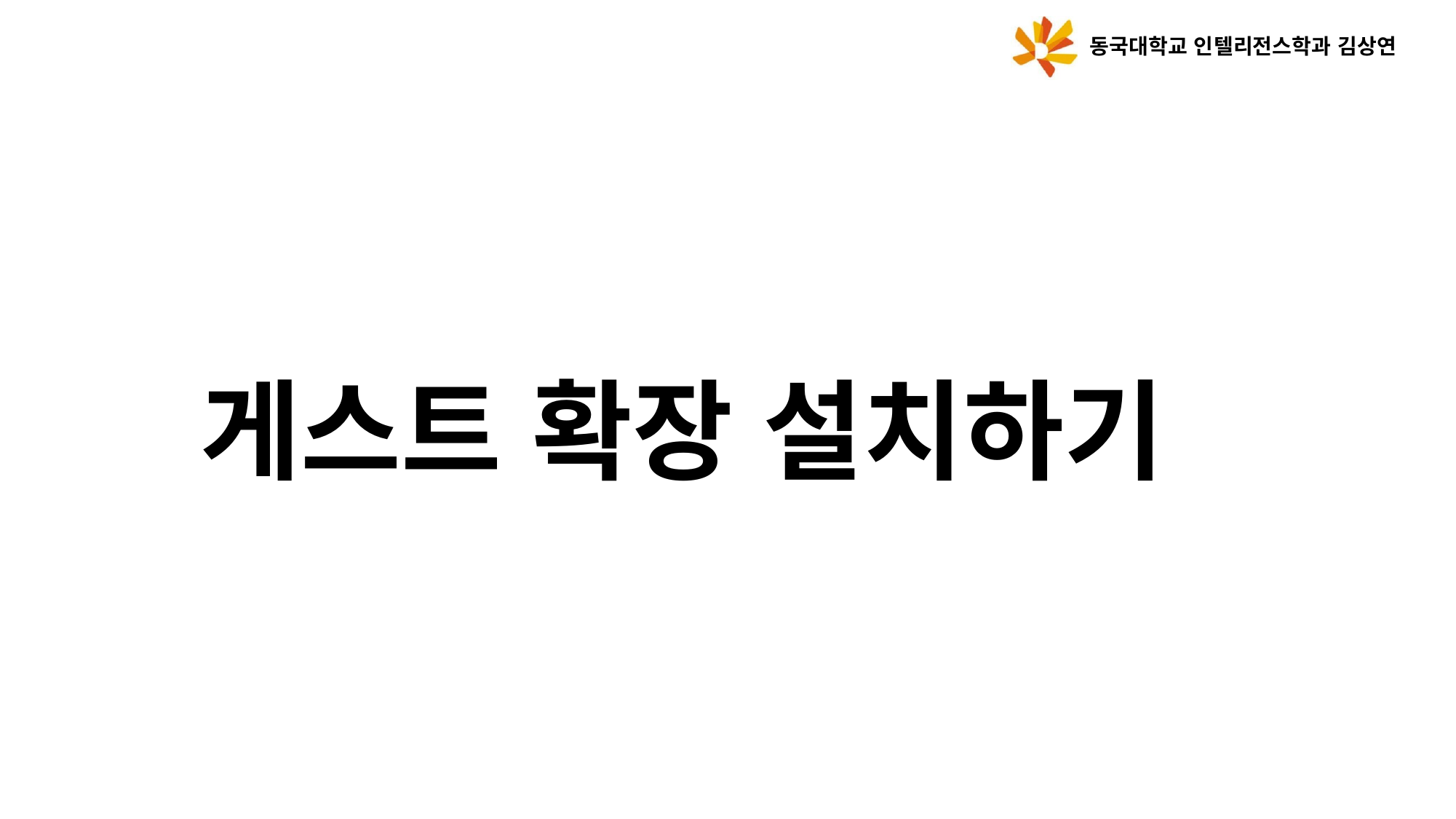

동국대학교 인텔리전스학과 김상연
# 게스트 확장 설치하기